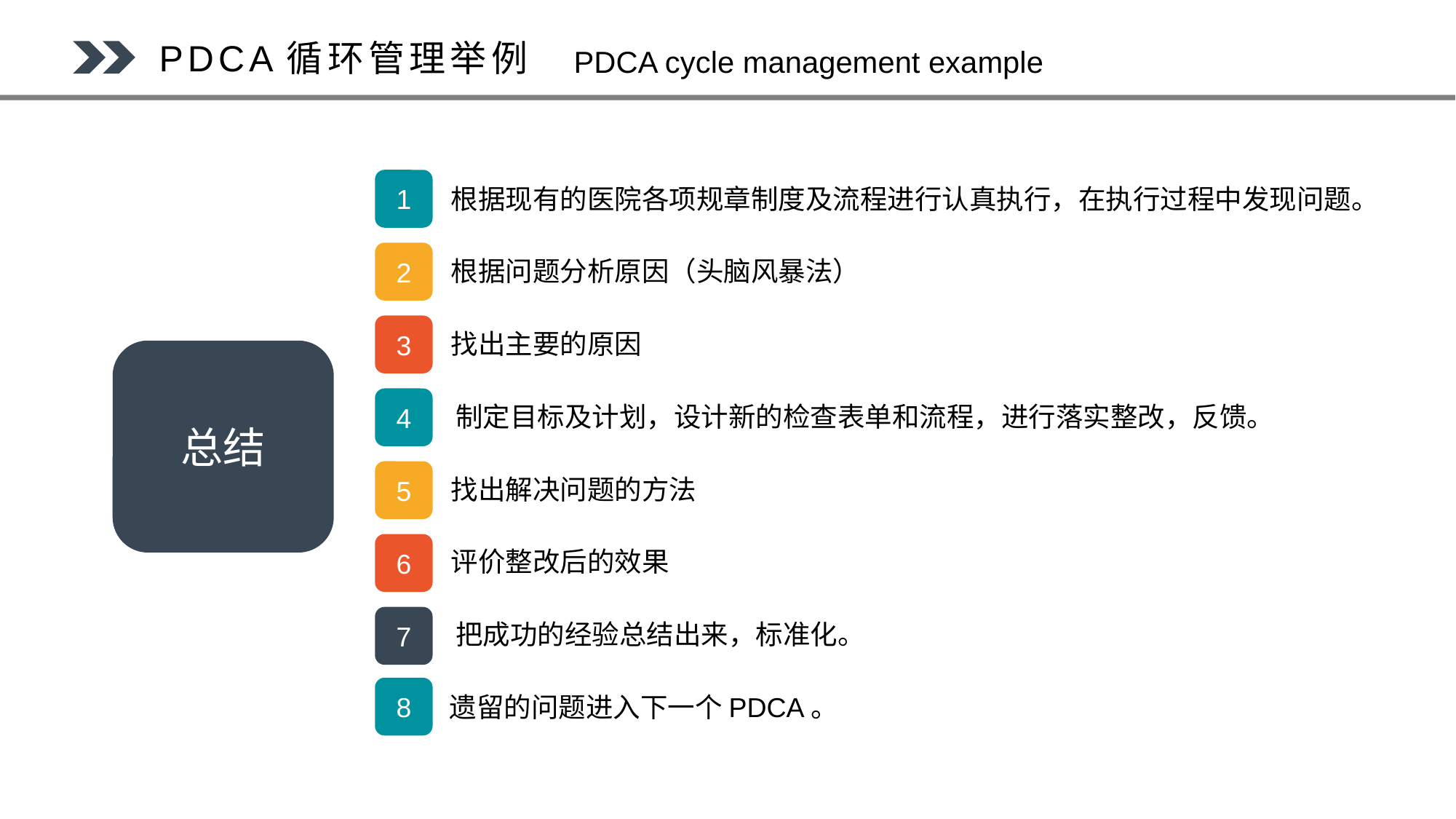

PDCA循环管理举例
PDCA cycle management example

1
根据现有的医院各项规章制度及流程进行认真执行，在执行过程中发现问题。
2
根据问题分析原因（头脑风暴法）
3
找出主要的原因
总结
4
制定目标及计划，设计新的检查表单和流程，进行落实整改，反馈。
5
找出解决问题的方法
6
评价整改后的效果
7
把成功的经验总结出来，标准化。
8
遗留的问题进入下一个PDCA。